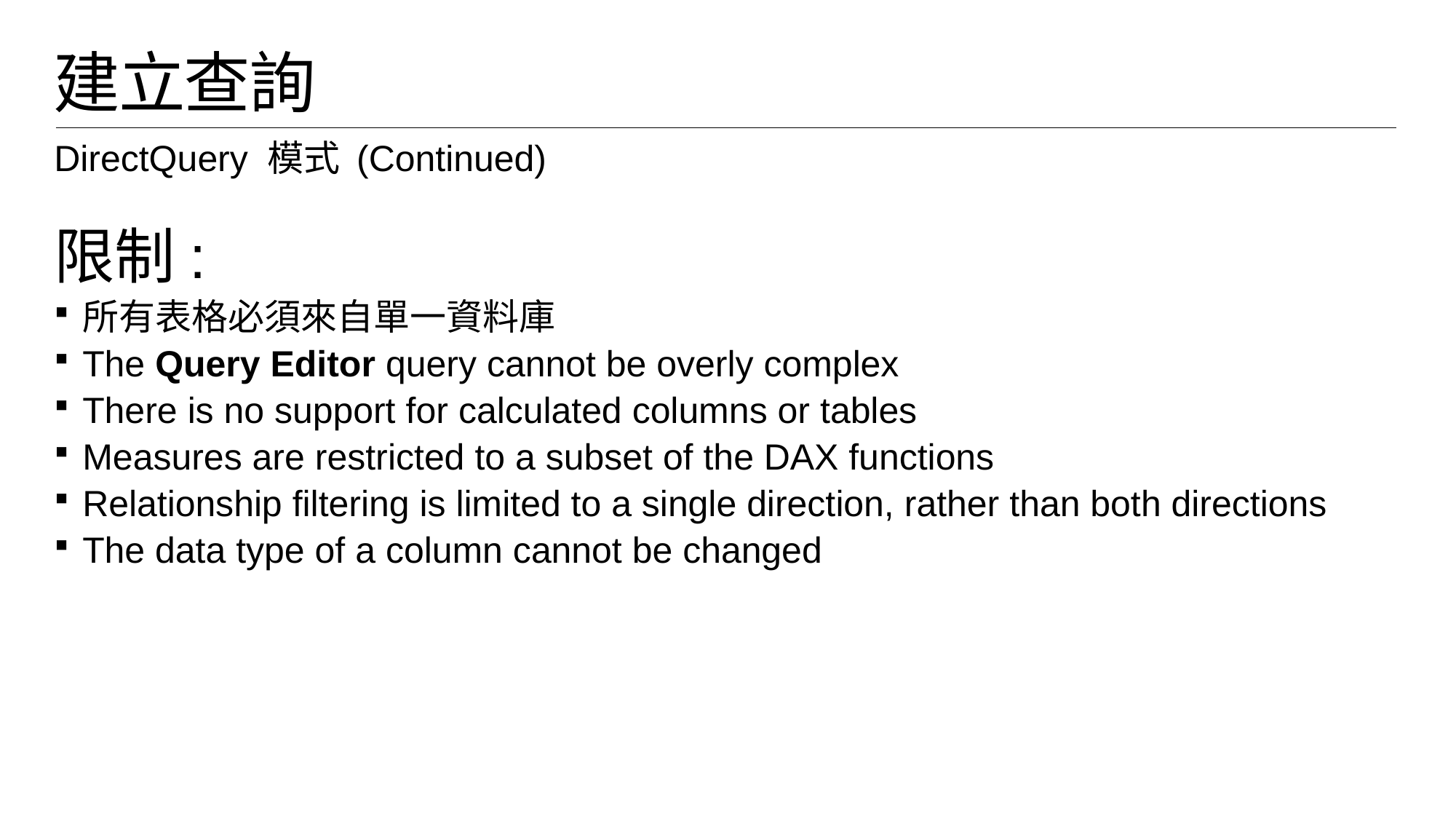

# 建立查詢
DirectQuery 模式 (Continued)
限制:
所有表格必須來自單一資料庫
The Query Editor query cannot be overly complex
There is no support for calculated columns or tables
Measures are restricted to a subset of the DAX functions
Relationship filtering is limited to a single direction, rather than both directions
The data type of a column cannot be changed